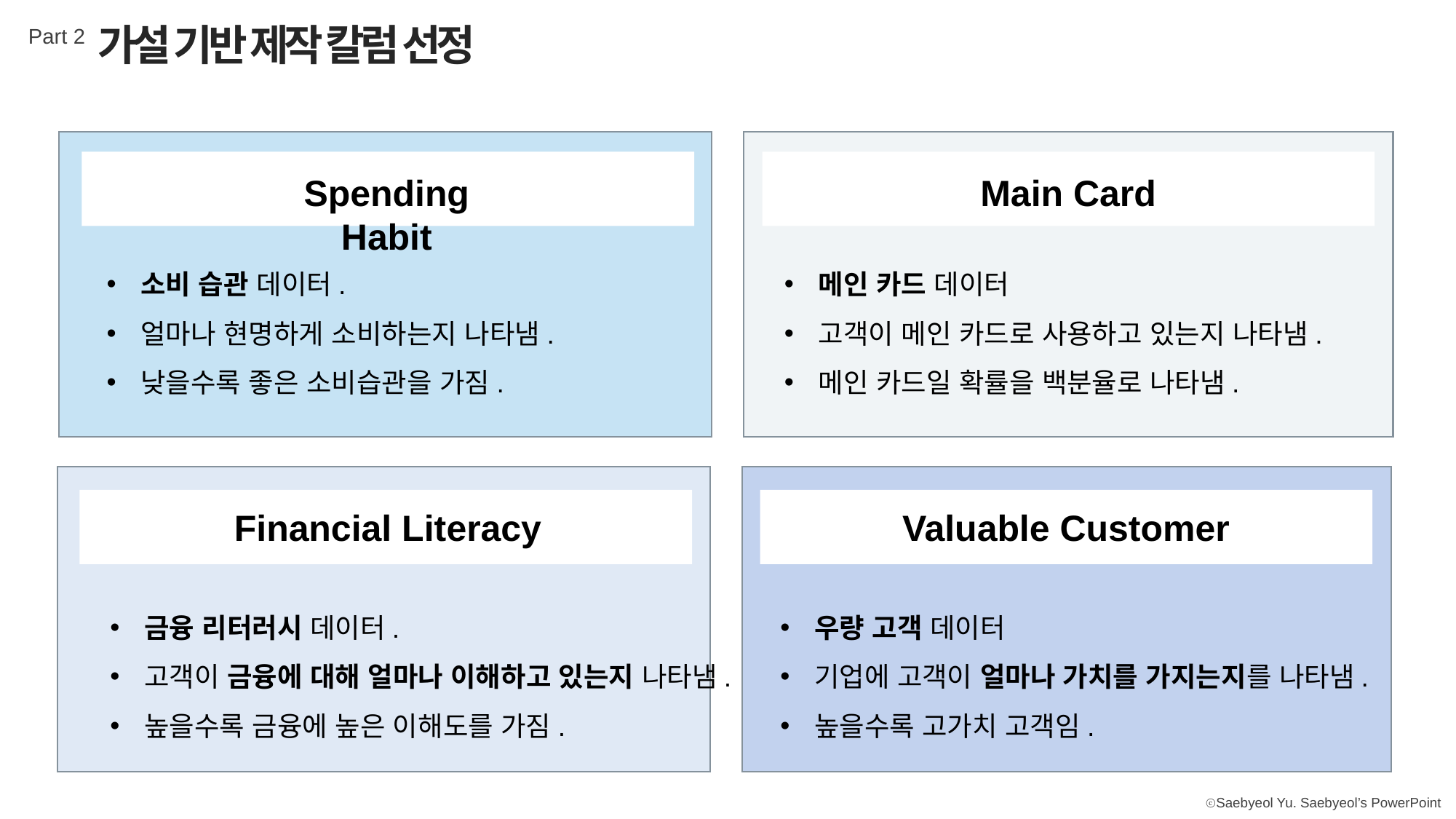

가설 기반 제작 칼럼 선정
Part 2

Spending Habit
Main Card
소비 습관 데이터.
얼마나 현명하게 소비하는지 나타냄.
낮을수록 좋은 소비습관을 가짐.
메인 카드 데이터
고객이 메인 카드로 사용하고 있는지 나타냄.
메인 카드일 확률을 백분율로 나타냄.

Valuable Customer
Financial Literacy
우량 고객 데이터
기업에 고객이 얼마나 가치를 가지는지를 나타냄.
높을수록 고가치 고객임.
금융 리터러시 데이터.
고객이 금융에 대해 얼마나 이해하고 있는지 나타냄.
높을수록 금융에 높은 이해도를 가짐.